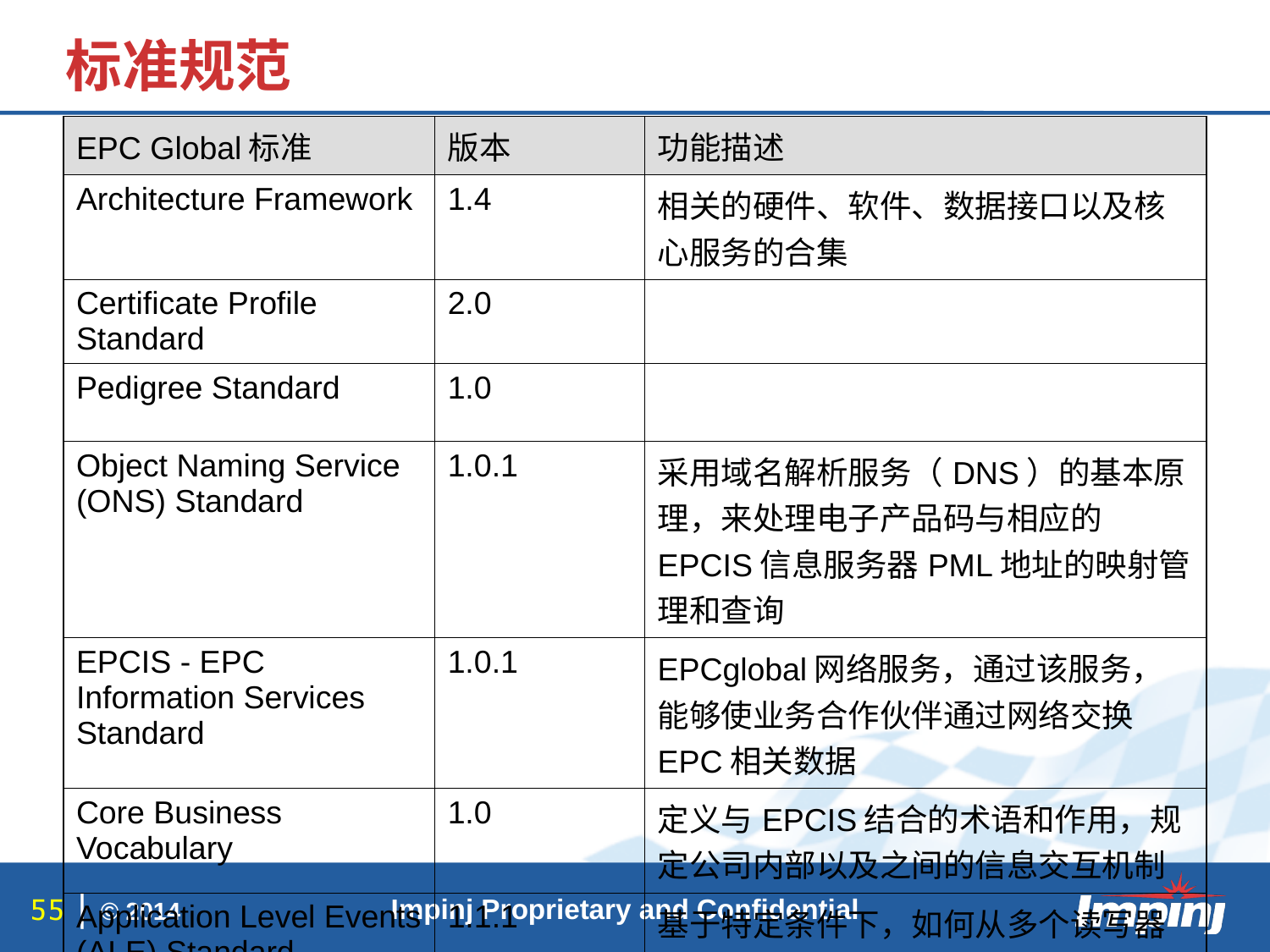

# 标准规范
| EPC Global标准 | 版本 | 功能描述 |
| --- | --- | --- |
| Architecture Framework | 1.4 | 相关的硬件、软件、数据接口以及核心服务的合集 |
| Certificate Profile Standard | 2.0 |  |
| Pedigree Standard | 1.0 |  |
| Object Naming Service (ONS) Standard | 1.0.1 | 采用域名解析服务（DNS）的基本原理，来处理电子产品码与相应的EPCIS信息服务器PML地址的映射管理和查询 |
| EPCIS - EPC Information Services Standard | 1.0.1 | EPCglobal网络服务，通过该服务，能够使业务合作伙伴通过网络交换EPC相关数据 |
| Core Business Vocabulary | 1.0 | 定义与EPCIS结合的术语和作用，规定公司内部以及之间的信息交互机制 |
| Application Level Events (ALE) Standard | 1.1.1 | 基于特定条件下，如何从多个读写器识别对应的事件信息 |